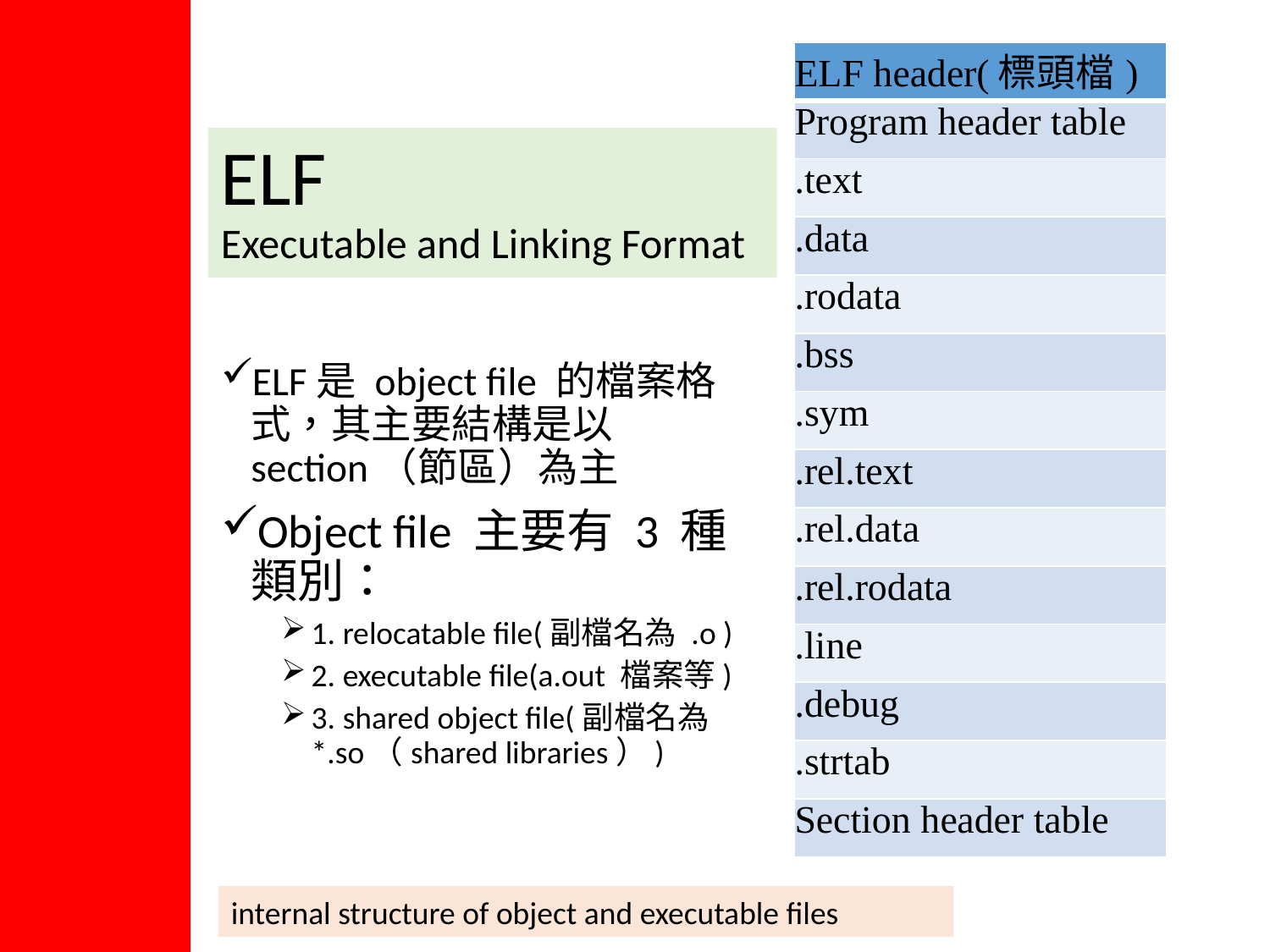

| ELF header(標頭檔) |
| --- |
| Program header table |
| .text |
| .data |
| .rodata |
| .bss |
| .sym |
| .rel.text |
| .rel.data |
| .rel.rodata |
| .line |
| .debug |
| .strtab |
| Section header table |
# ELF Executable and Linking Format
ELF是 object file 的檔案格式，其主要結構是以 section（節區）為主
Object file 主要有 3 種類別：
1. relocatable file(副檔名為 .o )
2. executable file(a.out 檔案等)
3. shared object file(副檔名為 *.so（shared libraries）)

internal structure of object and executable files